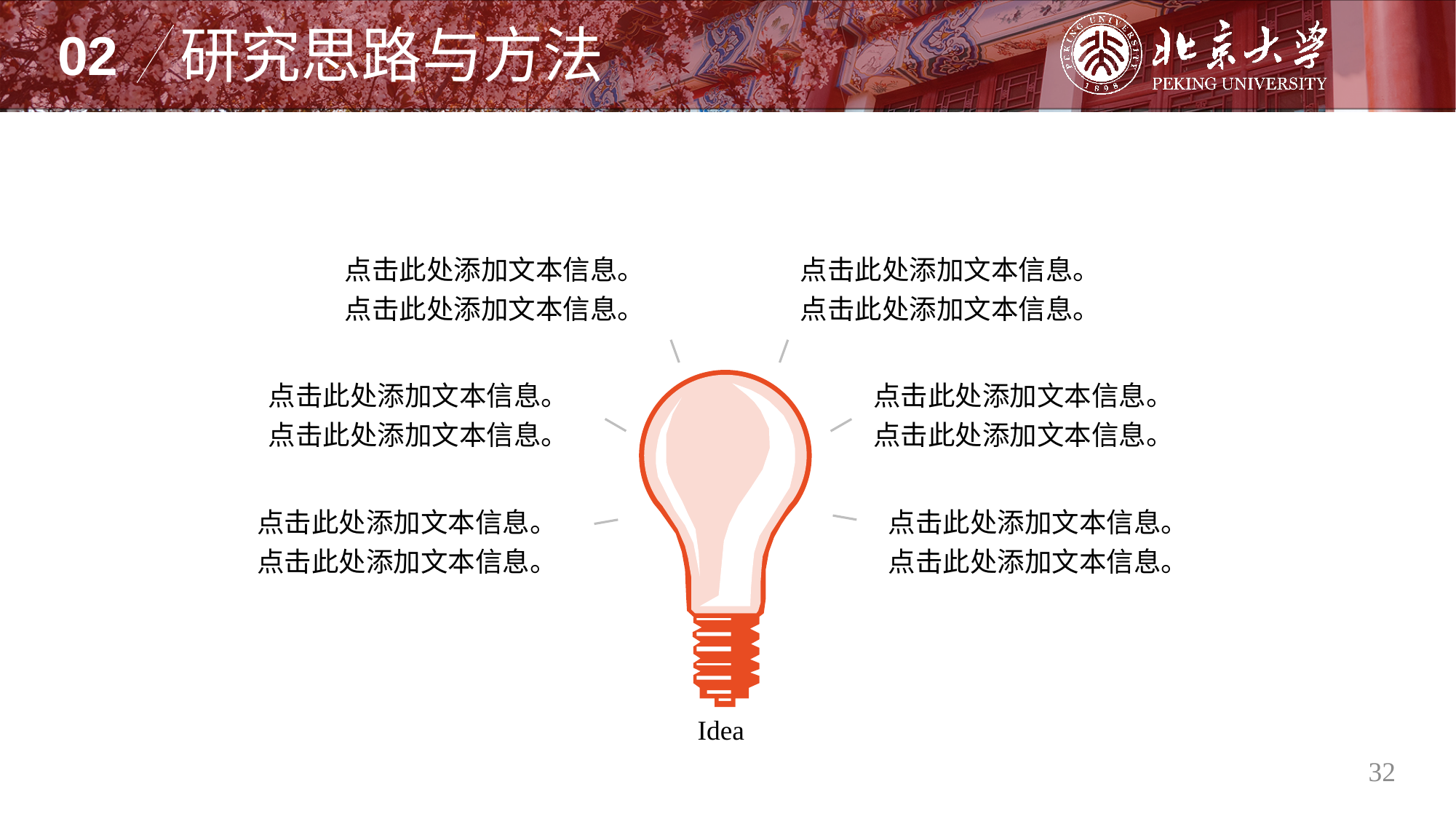

研究思路与方法
02
点击此处添加文本信息。点击此处添加文本信息。
点击此处添加文本信息。点击此处添加文本信息。

Idea
点击此处添加文本信息。点击此处添加文本信息。
点击此处添加文本信息。点击此处添加文本信息。
点击此处添加文本信息。点击此处添加文本信息。
点击此处添加文本信息。点击此处添加文本信息。
32